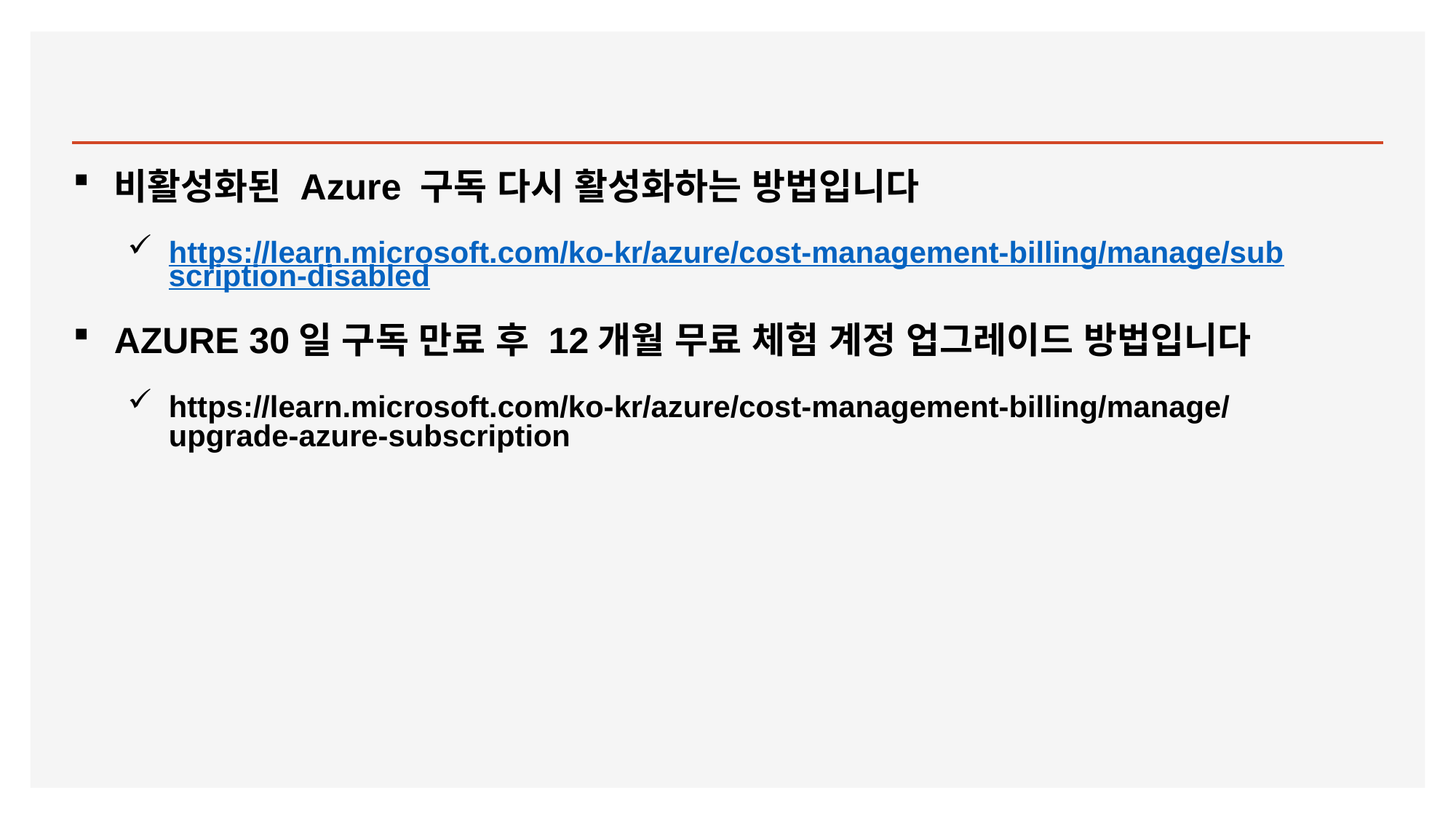

#
비활성화된 Azure 구독 다시 활성화하는 방법입니다
https://learn.microsoft.com/ko-kr/azure/cost-management-billing/manage/subscription-disabled
AZURE 30일 구독 만료 후 12개월 무료 체험 계정 업그레이드 방법입니다
https://learn.microsoft.com/ko-kr/azure/cost-management-billing/manage/upgrade-azure-subscription